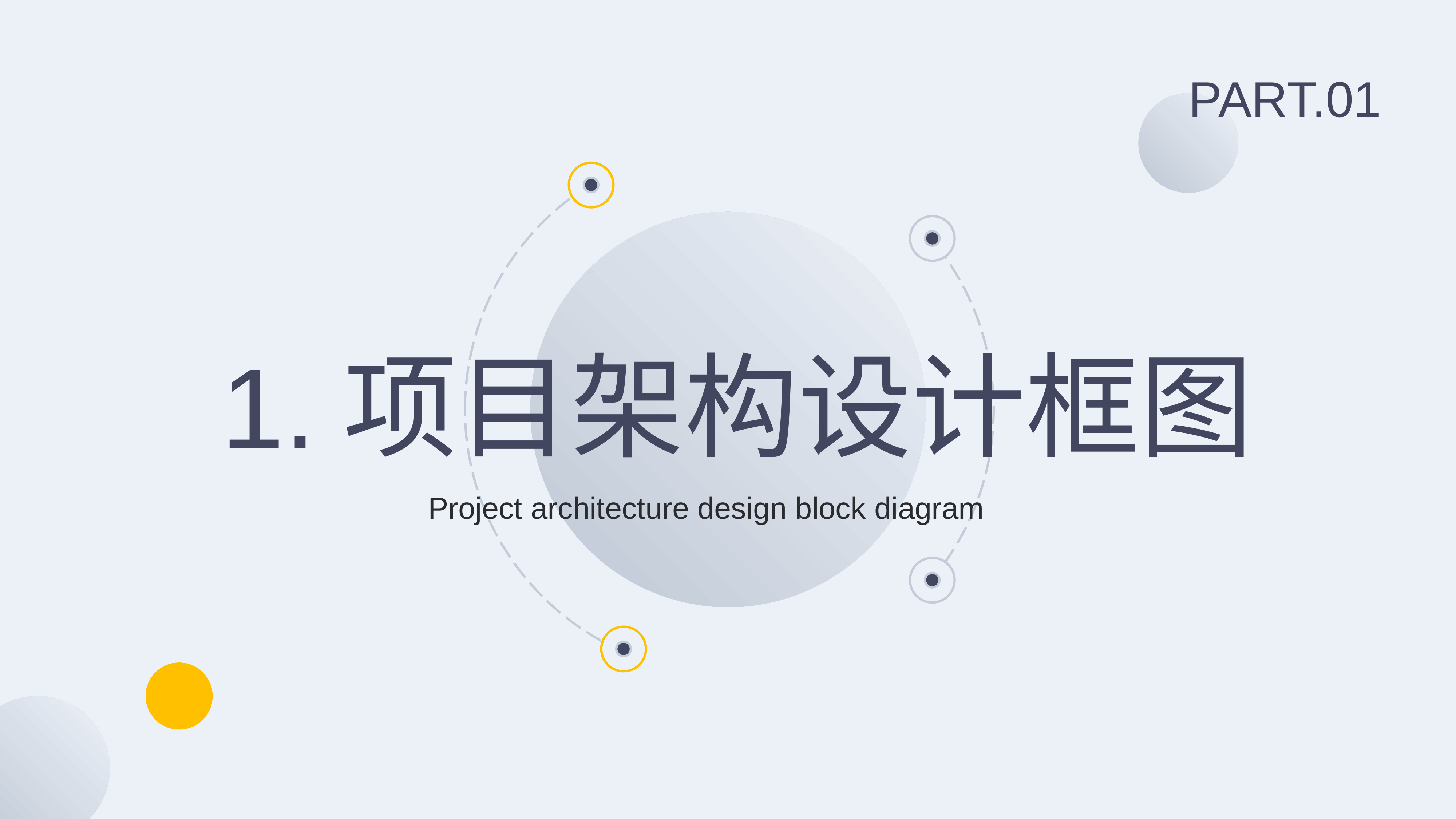

PART.01

1.项目架构设计框图
Project architecture design block diagram